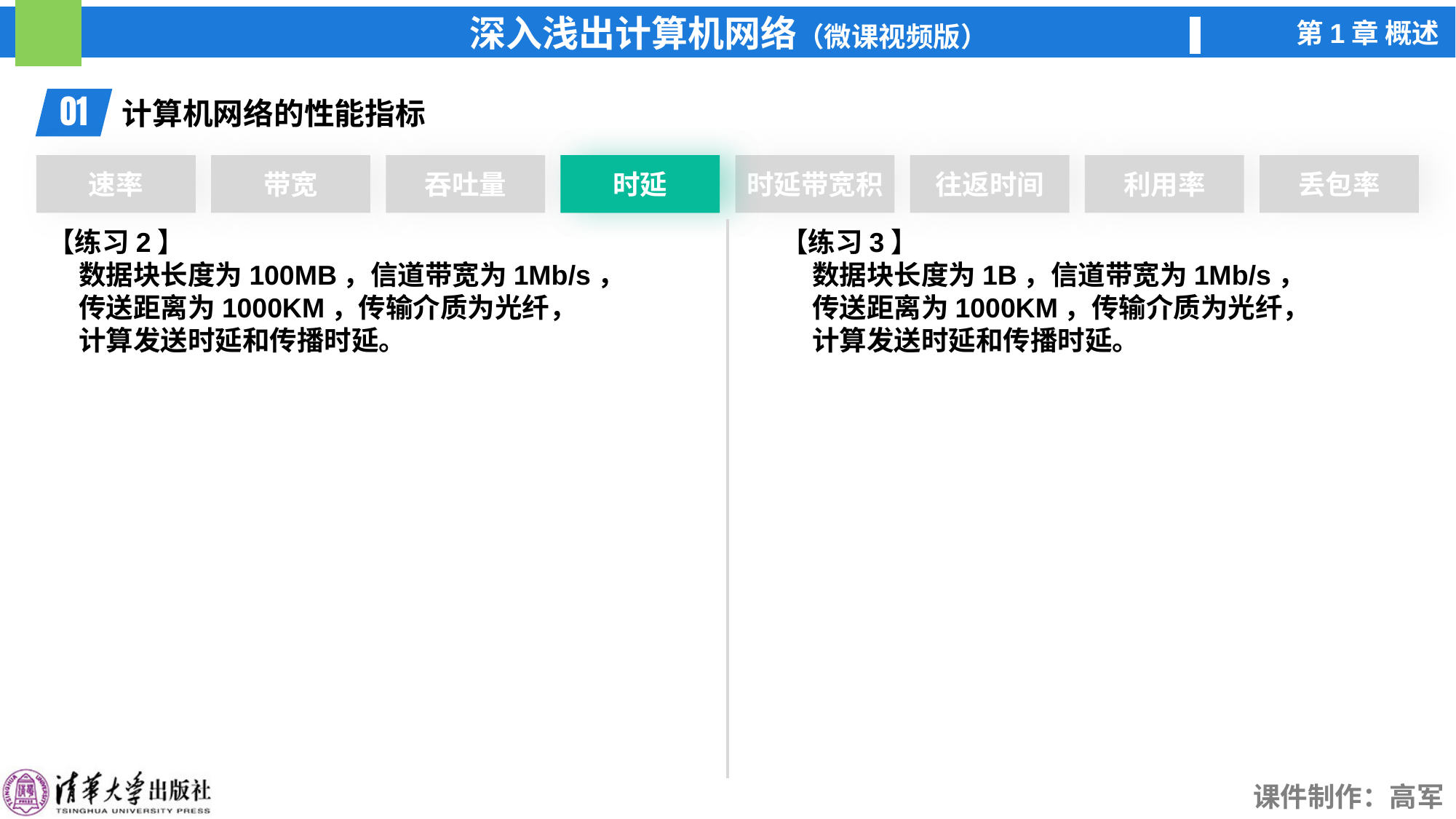

01
计算机网络的性能指标
速率
带宽
吞吐量
时延
时延
时延带宽积
往返时间
利用率
丢包率
【练习2】
    数据块长度为100MB，信道带宽为1Mb/s，
    传送距离为1000KM，传输介质为光纤，
    计算发送时延和传播时延。
【练习3】
    数据块长度为1B，信道带宽为1Mb/s，
    传送距离为1000KM，传输介质为光纤，
    计算发送时延和传播时延。